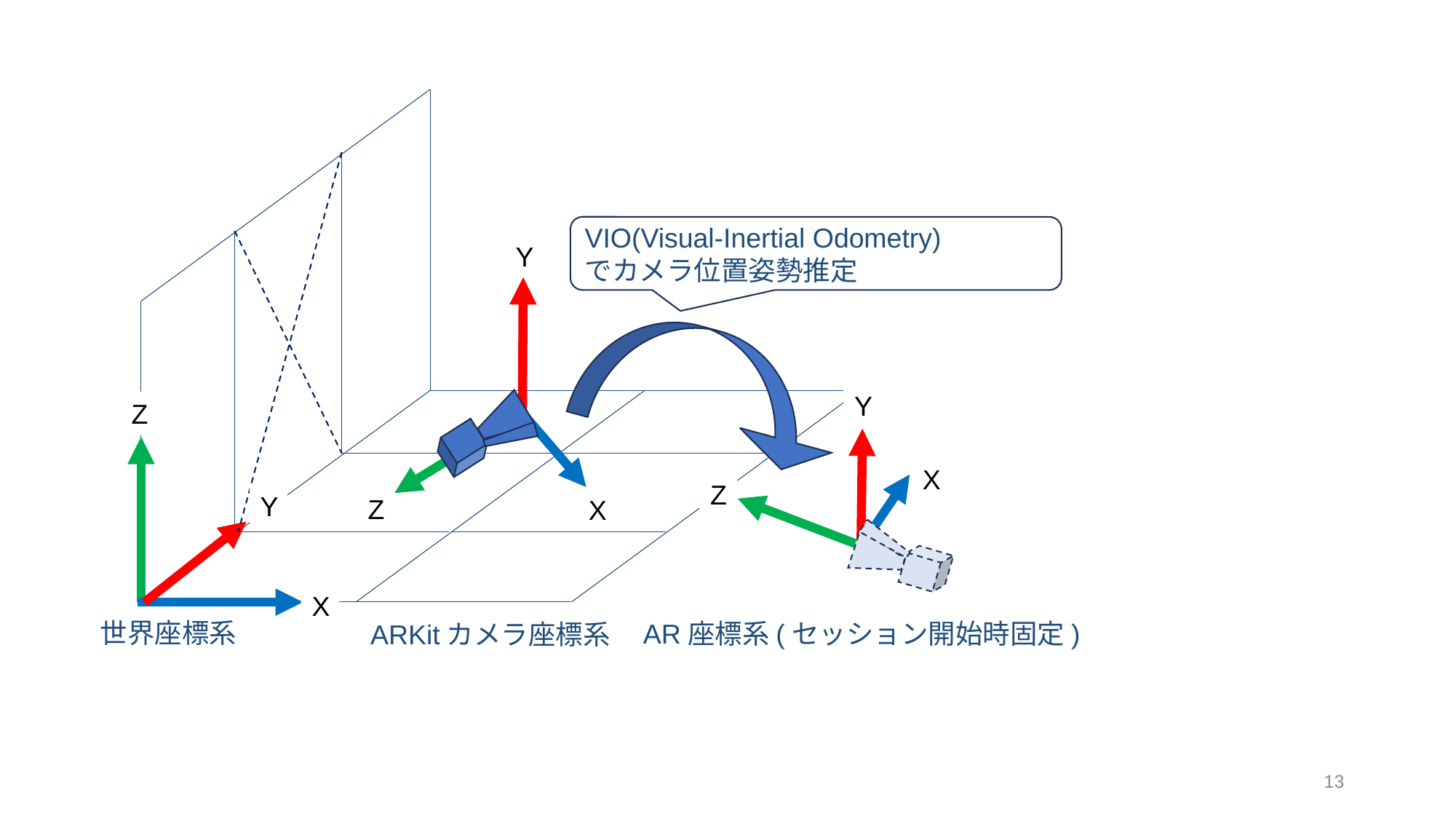

VIO(Visual-Inertial Odometry)
でカメラ位置姿勢推定

世界座標系
AR座標系(セッション開始時固定)
ARKitカメラ座標系
Y
Y
Z
X
Z
Y
Z
X
X
13